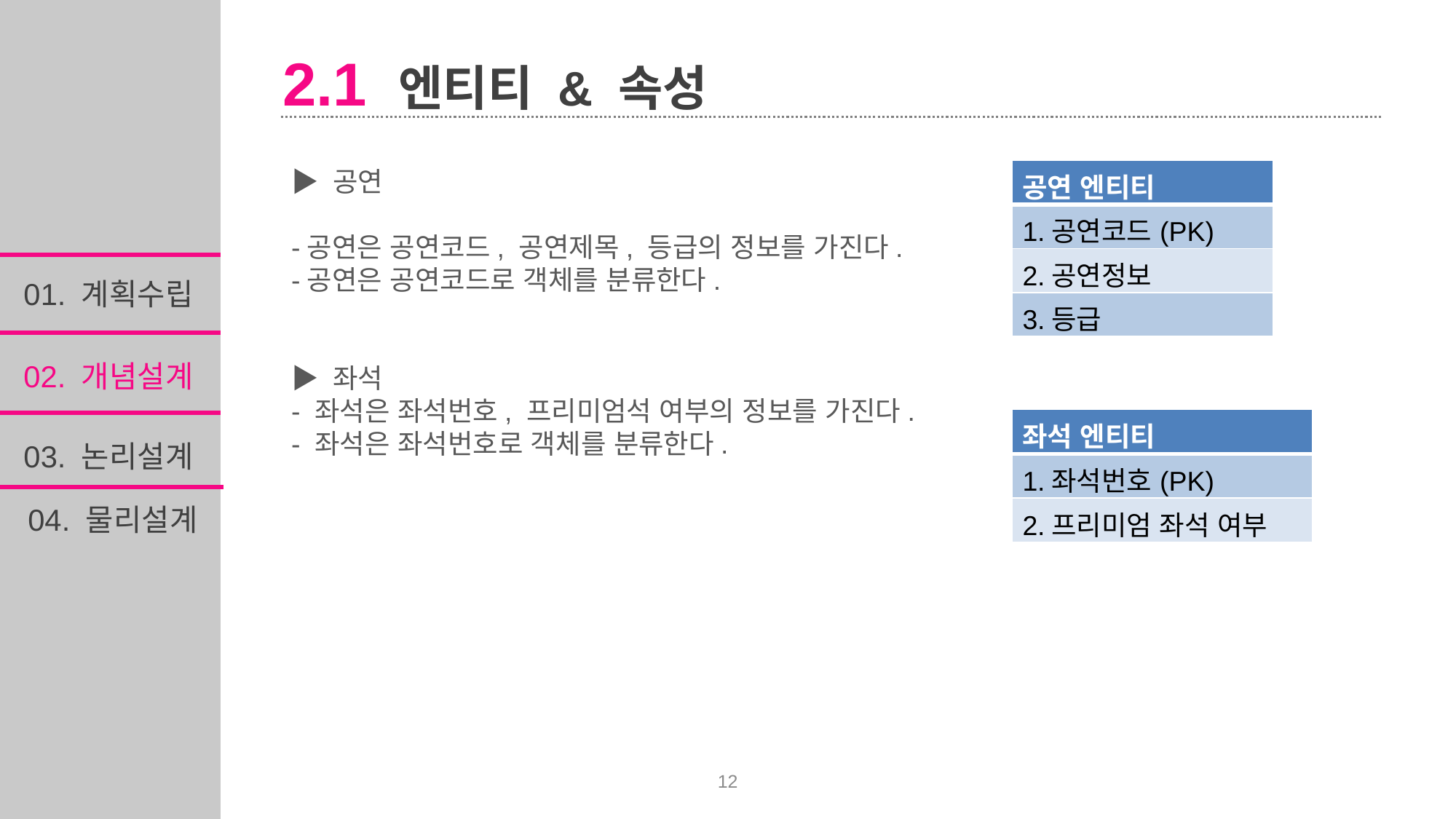

2.1 엔티티 & 속성
▶ 공연

-공연은 공연코드, 공연제목, 등급의 정보를 가진다.
-공연은 공연코드로 객체를 분류한다.

▶ 좌석
- 좌석은 좌석번호, 프리미엄석 여부의 정보를 가진다.
- 좌석은 좌석번호로 객체를 분류한다.
| 공연 엔티티 |
| --- |
| 1.공연코드(PK) |
| 2.공연정보 |
| 3.등급 |
01. 계획수립
02. 개념설계
| 좌석 엔티티 |
| --- |
| 1.좌석번호(PK) |
| 2.프리미엄 좌석 여부 |
03. 논리설계
04. 물리설계
12